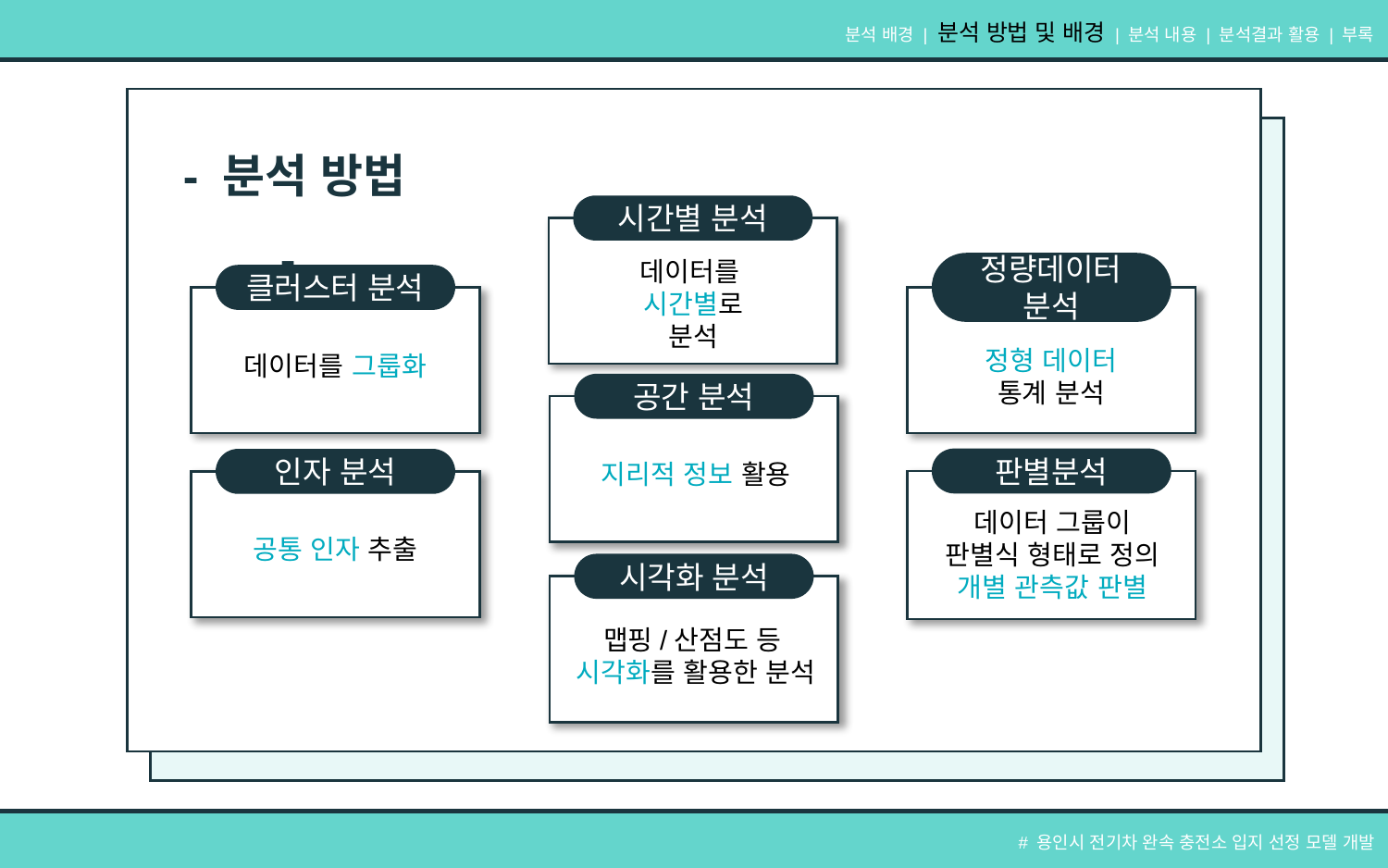

분석 배경 | 분석 방법 및 배경 | 분석 내용 | 분석결과 활용 | 부록

- 분석 방법 -

시간별 분석

데이터를
시간별로
분석
정량데이터 분석

정형 데이터
통계 분석
클러스터 분석

데이터를 그룹화
공간 분석

지리적 정보 활용
판별분석

데이터 그룹이
판별식 형태로 정의
개별 관측값 판별
인자 분석

공통 인자 추출
시각화 분석

맵핑/산점도 등
시각화를 활용한 분석

# 용인시 전기차 완속 충전소 입지 선정 모델 개발